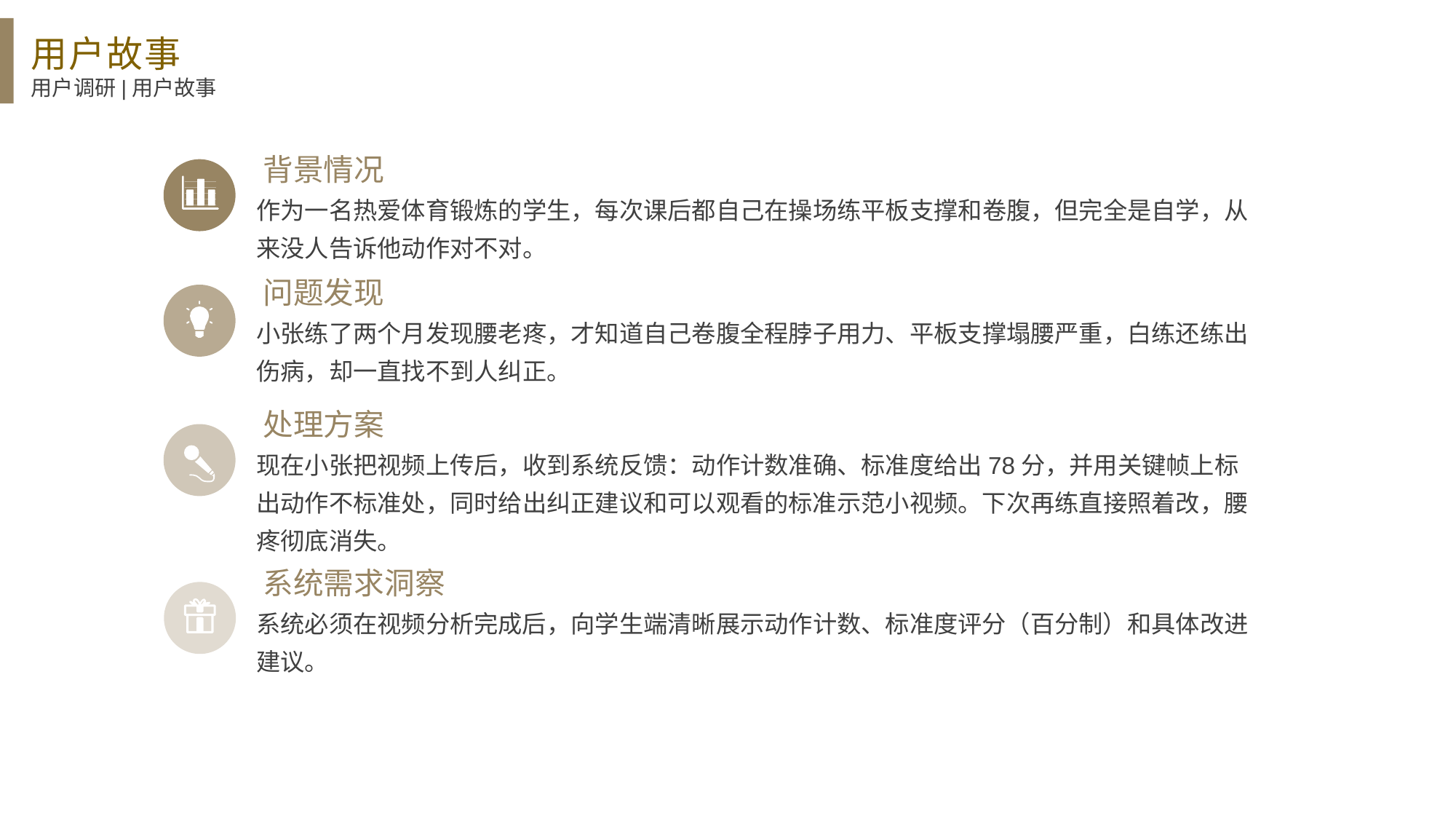

用户故事

用户调研|用户故事
背景情况
作为一名热爱体育锻炼的学生，每次课后都自己在操场练平板支撑和卷腹，但完全是自学，从来没人告诉他动作对不对。

问题发现
小张练了两个月发现腰老疼，才知道自己卷腹全程脖子用力、平板支撑塌腰严重，白练还练出伤病，却一直找不到人纠正。

处理方案
现在小张把视频上传后，收到系统反馈：动作计数准确、标准度给出78分，并用关键帧上标出动作不标准处，同时给出纠正建议和可以观看的标准示范小视频。下次再练直接照着改，腰疼彻底消失。

系统需求洞察
系统必须在视频分析完成后，向学生端清晰展示动作计数、标准度评分（百分制）和具体改进建议。